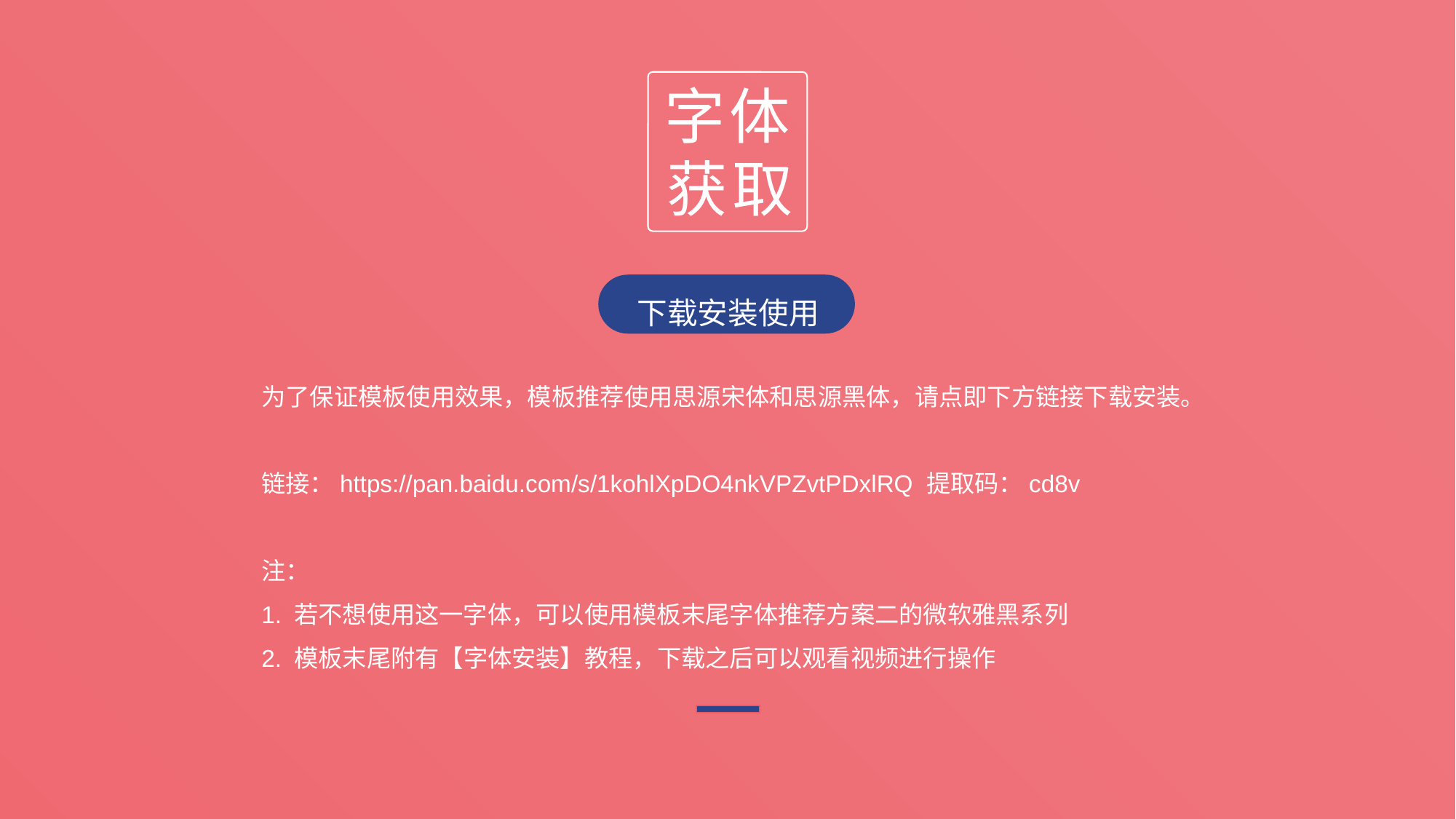

字体获取
下载安装使用

为了保证模板使用效果，模板推荐使用思源宋体和思源黑体，请点即下方链接下载安装。

链接：https://pan.baidu.com/s/1kohlXpDO4nkVPZvtPDxlRQ 提取码：cd8v

注：
1. 若不想使用这一字体，可以使用模板末尾字体推荐方案二的微软雅黑系列
2. 模板末尾附有【字体安装】教程，下载之后可以观看视频进行操作